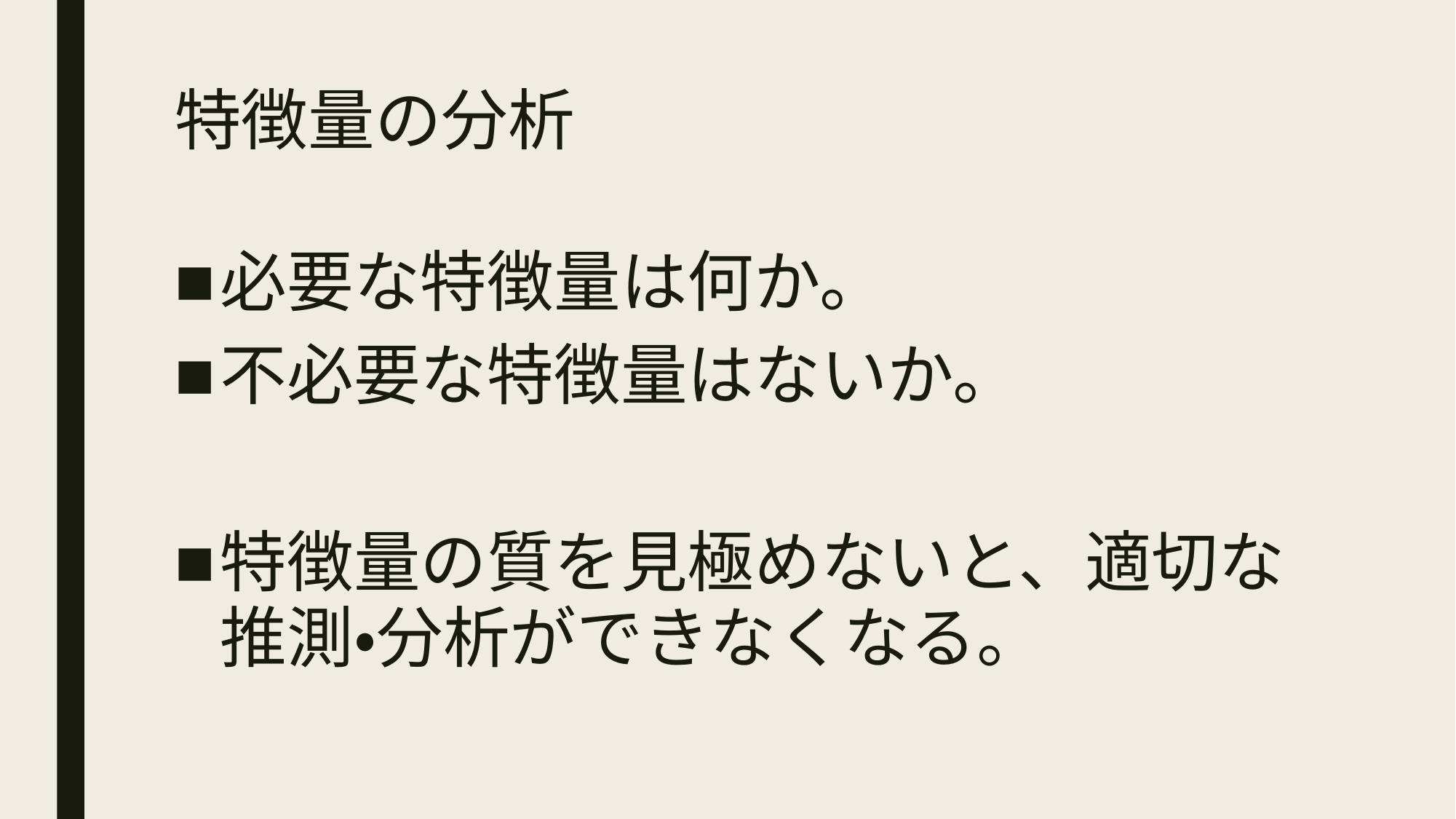

# 特徴量の分析
必要な特徴量は何か。
不必要な特徴量はないか。

特徴量の質を見極めないと、適切な推測・分析ができなくなる。